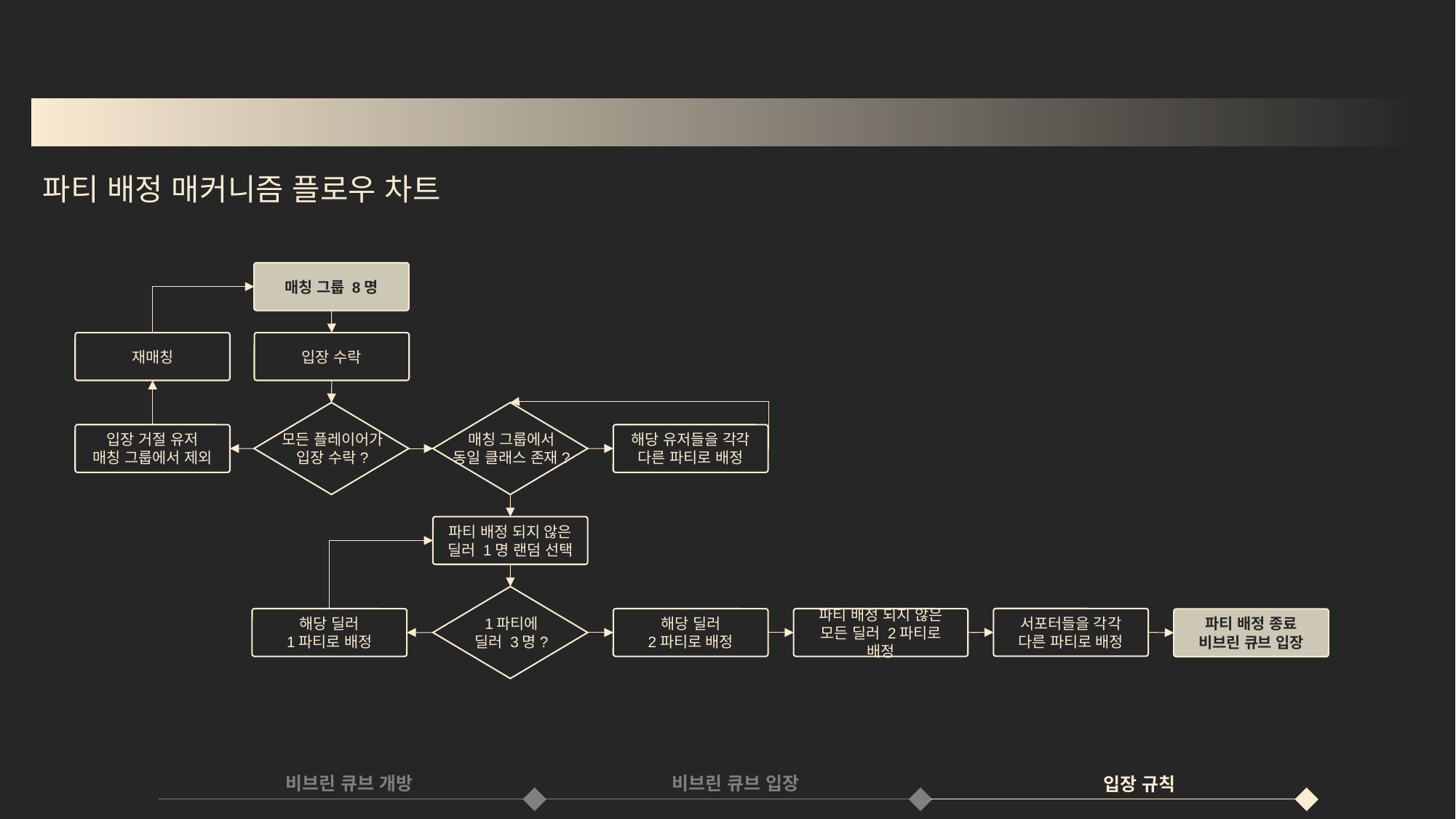

파티 배정 매커니즘 플로우 차트
매칭 그룹 8명
재매칭
입장 수락

해당 유저들을 각각
다른 파티로 배정
입장 거절 유저
매칭 그룹에서 제외
모든 플레이어가
입장 수락?
매칭 그룹에서
동일 클래스 존재?
파티 배정 되지 않은
딜러 1명 랜덤 선택

서포터들을 각각
다른 파티로 배정
파티 배정 되지 않은
모든 딜러 2파티로 배정
해당 딜러
2파티로 배정
해당 딜러
1파티로 배정
1파티에
딜러 3명?
파티 배정 종료
비브린 큐브 입장
비브린 큐브 입장
비브린 큐브 개방
입장 규칙